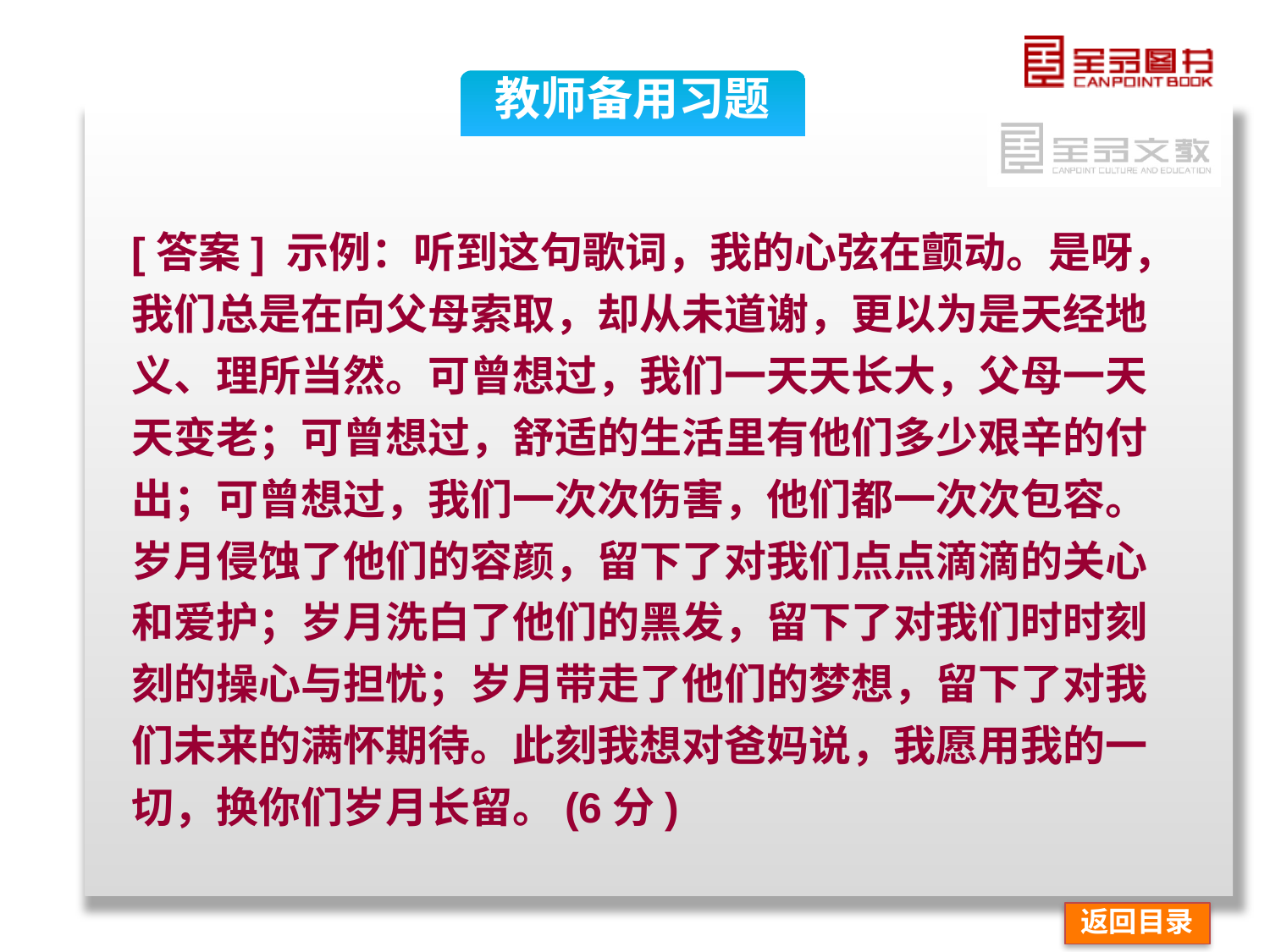

教师备用习题
[答案] 示例：听到这句歌词，我的心弦在颤动。是呀，我们总是在向父母索取，却从未道谢，更以为是天经地义、理所当然。可曾想过，我们一天天长大，父母一天天变老；可曾想过，舒适的生活里有他们多少艰辛的付出；可曾想过，我们一次次伤害，他们都一次次包容。岁月侵蚀了他们的容颜，留下了对我们点点滴滴的关心和爱护；岁月洗白了他们的黑发，留下了对我们时时刻刻的操心与担忧；岁月带走了他们的梦想，留下了对我们未来的满怀期待。此刻我想对爸妈说，我愿用我的一切，换你们岁月长留。(6分)

返回目录